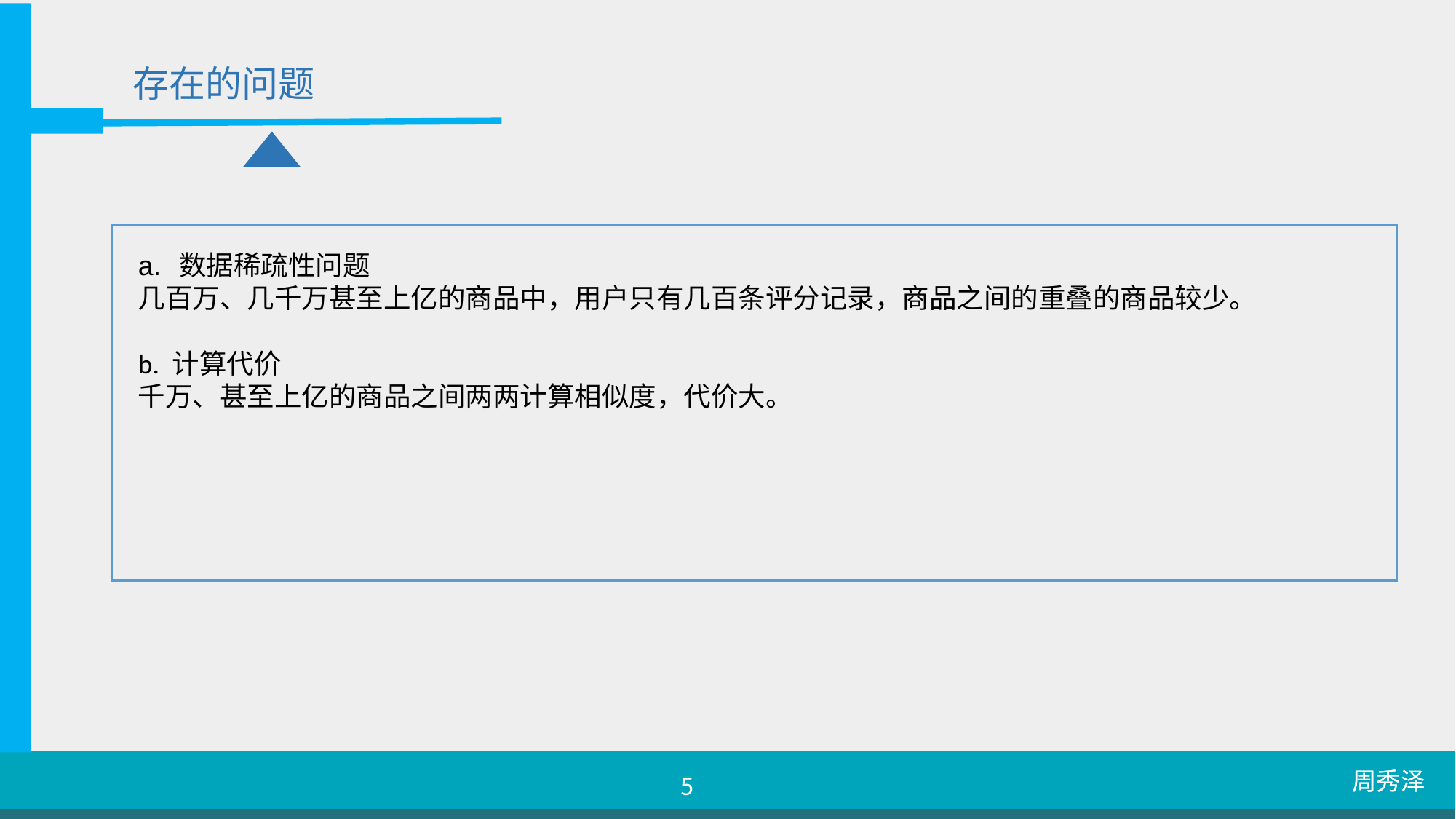

存在的问题

数据稀疏性问题
几百万、几千万甚至上亿的商品中，用户只有几百条评分记录，商品之间的重叠的商品较少。

b. 计算代价
千万、甚至上亿的商品之间两两计算相似度，代价大。
周秀泽
5